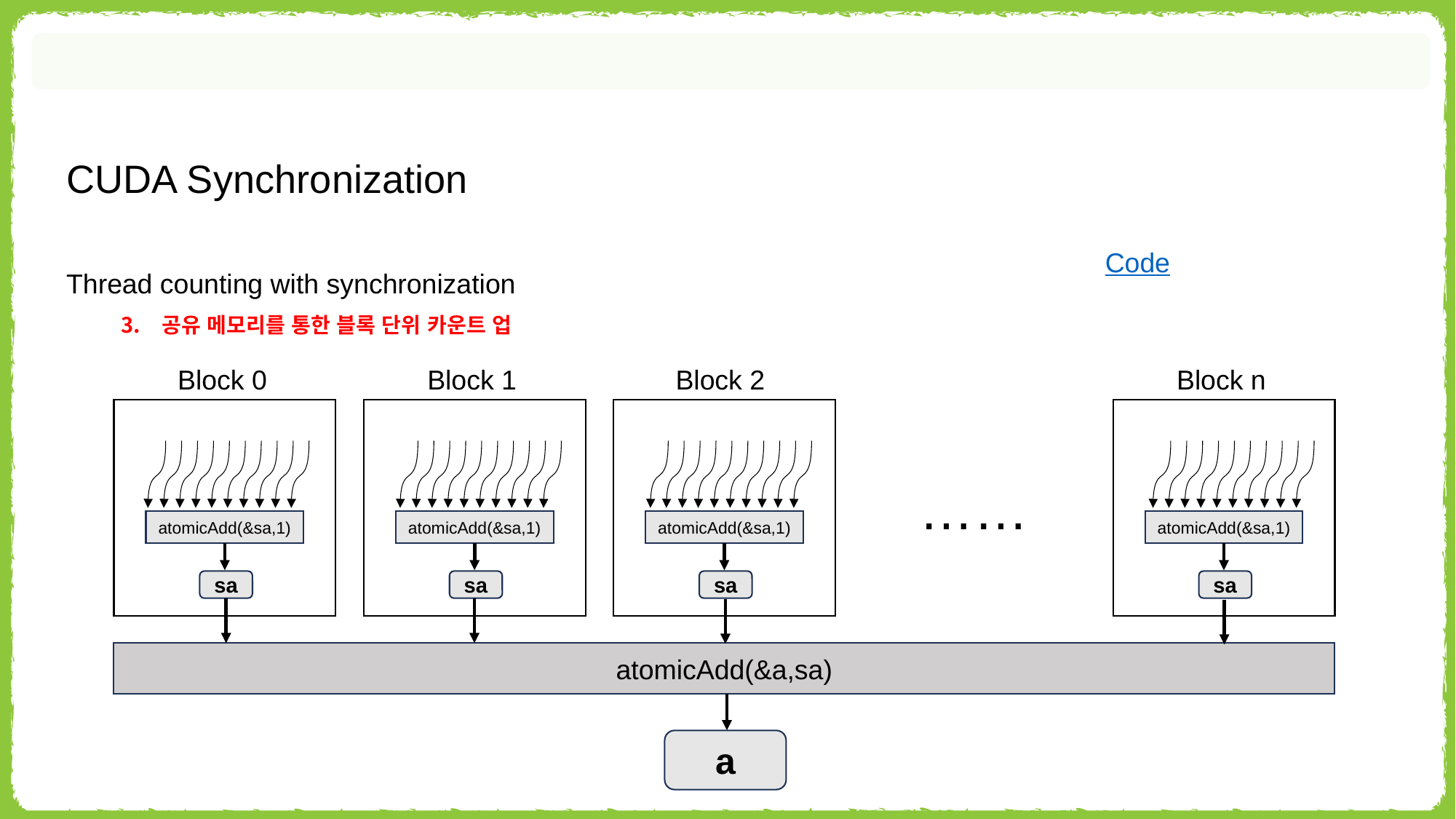

CUDA Synchronization
Code
Thread counting with synchronization
공유 메모리를 통한 블록 단위 카운트 업

Block 0
Block 1
Block 2
Block n

……

atomicAdd(&sa,1)
atomicAdd(&sa,1)
atomicAdd(&sa,1)
atomicAdd(&sa,1)
sa
sa
sa
sa
atomicAdd(&a,sa)
a